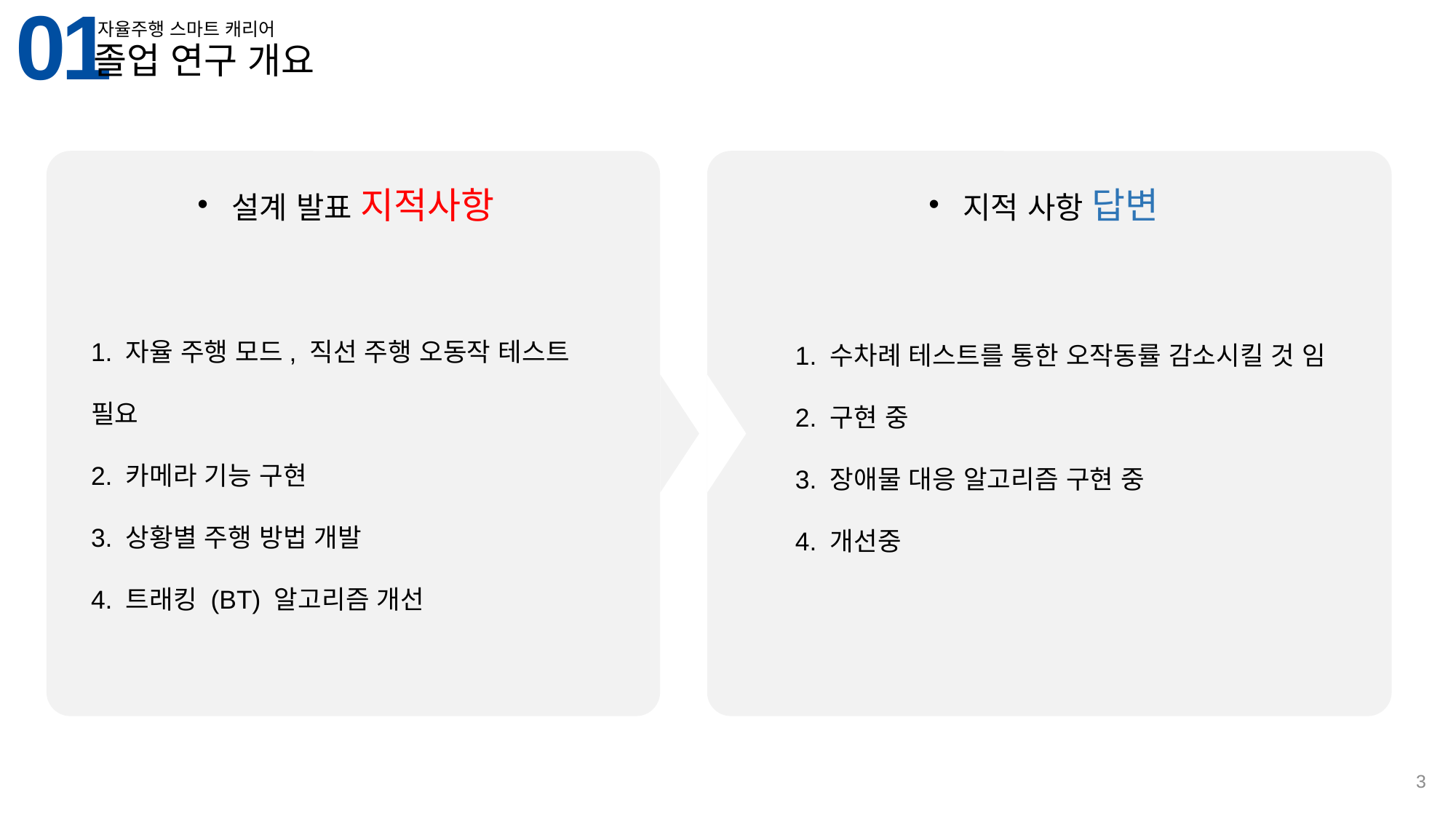

01
자율주행 스마트 캐리어
졸업 연구 개요

설계 발표 지적사항
지적 사항 답변
1. 자율 주행 모드, 직선 주행 오동작 테스트 필요
2. 카메라 기능 구현
3. 상황별 주행 방법 개발
4. 트래킹 (BT) 알고리즘 개선
1. 수차례 테스트를 통한 오작동률 감소시킬 것 임
2. 구현 중
3. 장애물 대응 알고리즘 구현 중
4. 개선중

3